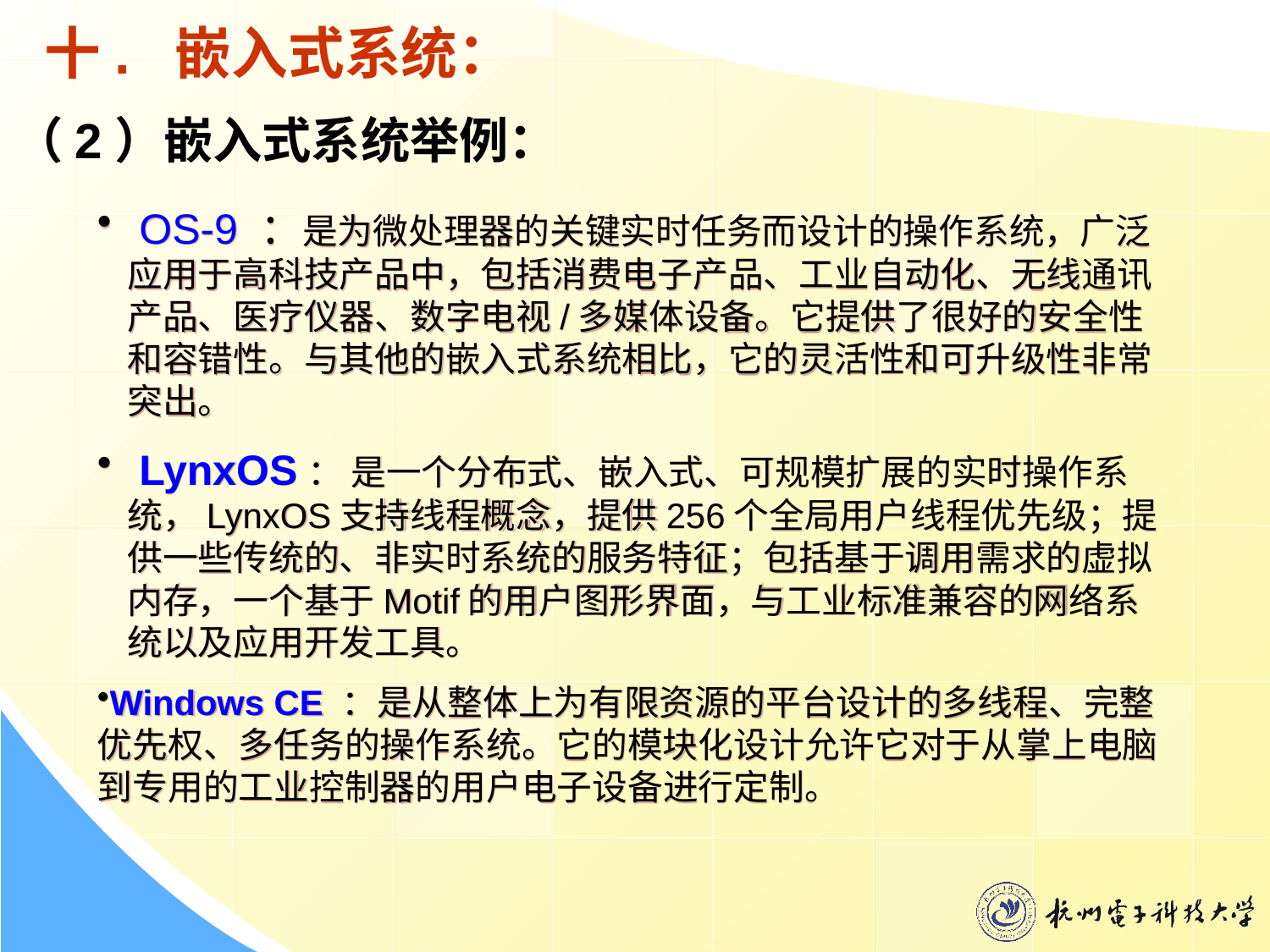

# 十.  嵌入式系统：
（2）嵌入式系统举例：
 OS-9 ：是为微处理器的关键实时任务而设计的操作系统，广泛应用于高科技产品中，包括消费电子产品、工业自动化、无线通讯产品、医疗仪器、数字电视/多媒体设备。它提供了很好的安全性和容错性。与其他的嵌入式系统相比，它的灵活性和可升级性非常突出。
 LynxOS： 是一个分布式、嵌入式、可规模扩展的实时操作系统，LynxOS支持线程概念，提供256个全局用户线程优先级；提供一些传统的、非实时系统的服务特征；包括基于调用需求的虚拟内存，一个基于Motif的用户图形界面，与工业标准兼容的网络系统以及应用开发工具。
Windows CE ：是从整体上为有限资源的平台设计的多线程、完整优先权、多任务的操作系统。它的模块化设计允许它对于从掌上电脑到专用的工业控制器的用户电子设备进行定制。